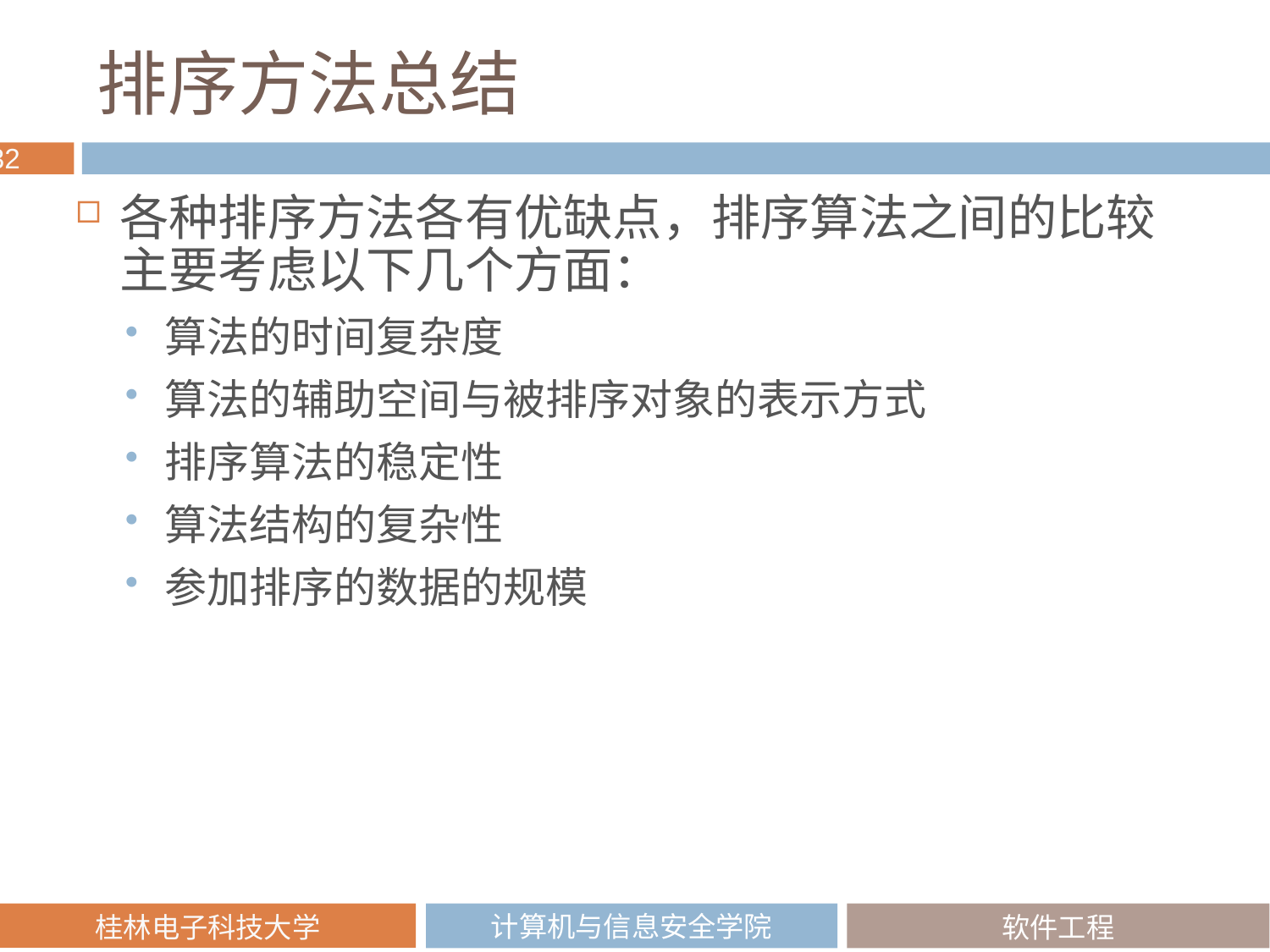

# 排序方法总结
各种排序方法各有优缺点，排序算法之间的比较主要考虑以下几个方面：
算法的时间复杂度
算法的辅助空间与被排序对象的表示方式
排序算法的稳定性
算法结构的复杂性
参加排序的数据的规模